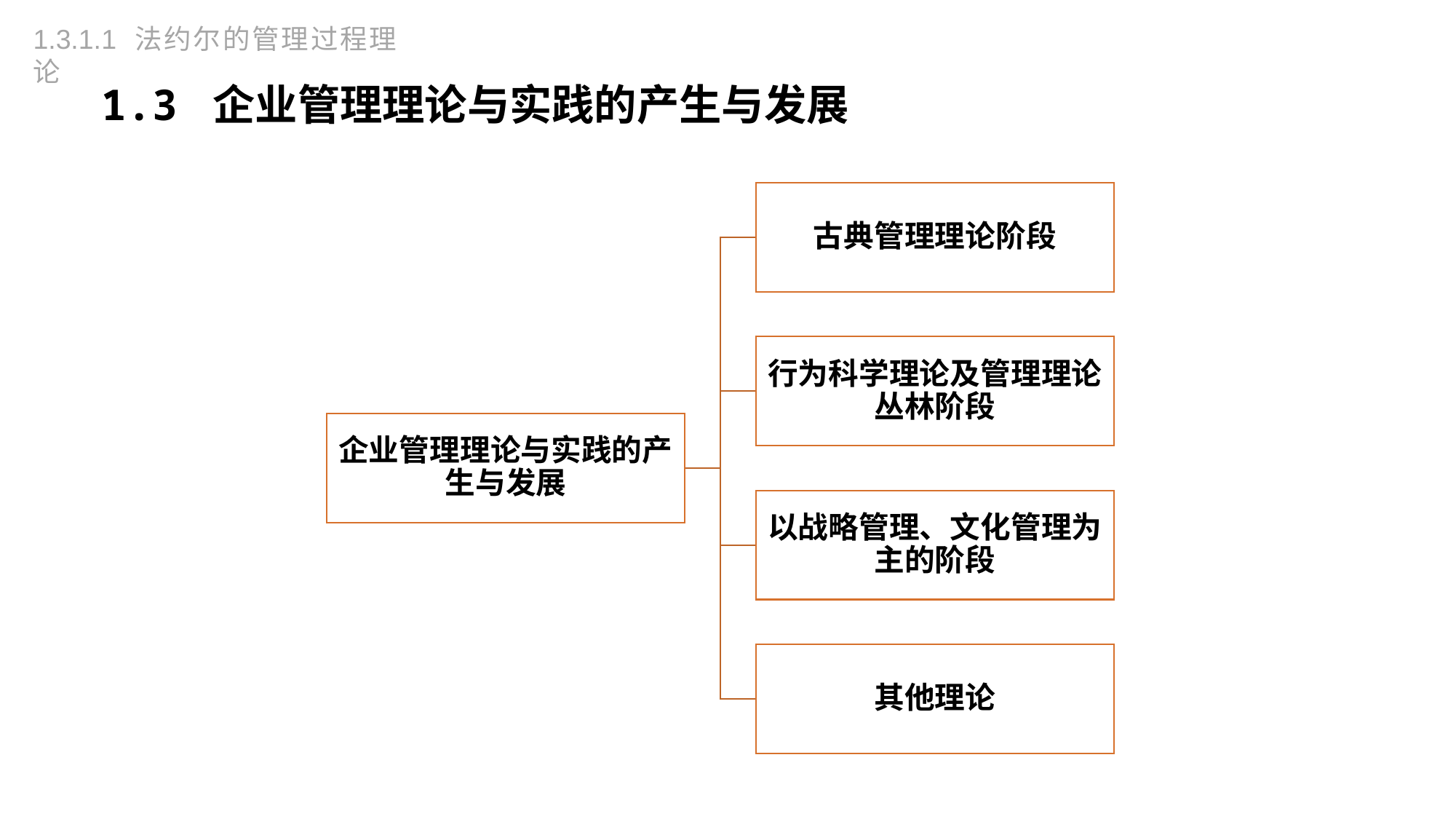

1.3.1.1 法约尔的管理过程理论
1.3 企业管理理论与实践的产生与发展
企业管理理论与实践的产生与发展
古典管理理论阶段
行为科学理论及管理理论丛林阶段
以战略管理、文化管理为主的阶段
其他理论